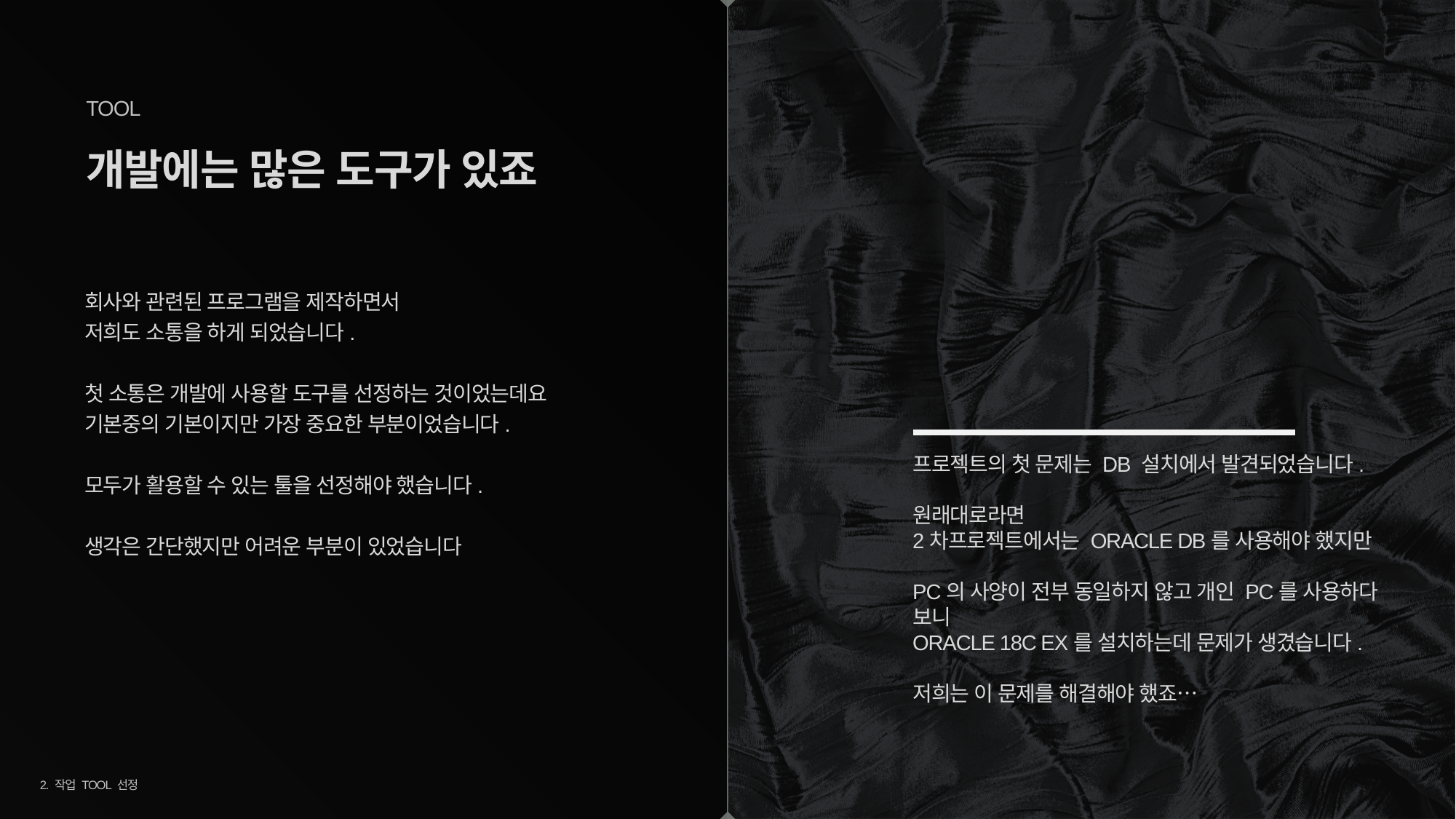

TOOL
# 개발에는 많은 도구가 있죠
회사와 관련된 프로그램을 제작하면서
저희도 소통을 하게 되었습니다.

첫 소통은 개발에 사용할 도구를 선정하는 것이었는데요
기본중의 기본이지만 가장 중요한 부분이었습니다.

모두가 활용할 수 있는 툴을 선정해야 했습니다.

생각은 간단했지만 어려운 부분이 있었습니다

프로젝트의 첫 문제는 DB 설치에서 발견되었습니다.

원래대로라면
2차프로젝트에서는 ORACLE DB를 사용해야 했지만

PC의 사양이 전부 동일하지 않고 개인 PC를 사용하다 보니
ORACLE 18C EX를 설치하는데 문제가 생겼습니다.

저희는 이 문제를 해결해야 했죠…

2. 작업 TOOL 선정
6